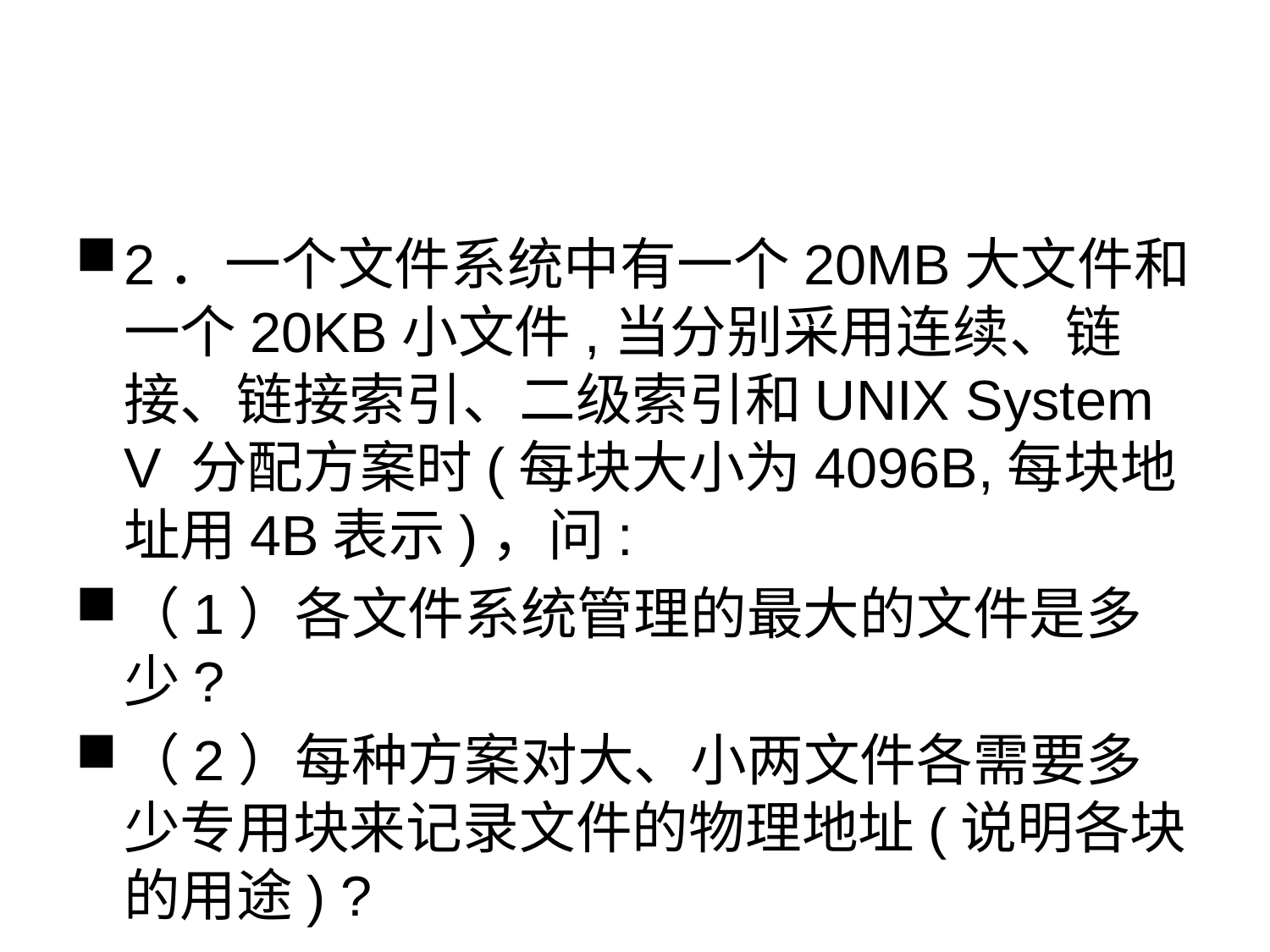

#
2．一个文件系统中有一个20MB大文件和一个20KB小文件,当分别采用连续、链接、链接索引、二级索引和UNIX System V 分配方案时(每块大小为4096B,每块地址用4B表示)，问:
（1）各文件系统管理的最大的文件是多少?
（2）每种方案对大、小两文件各需要多少专用块来记录文件的物理地址(说明各块的用途) ?